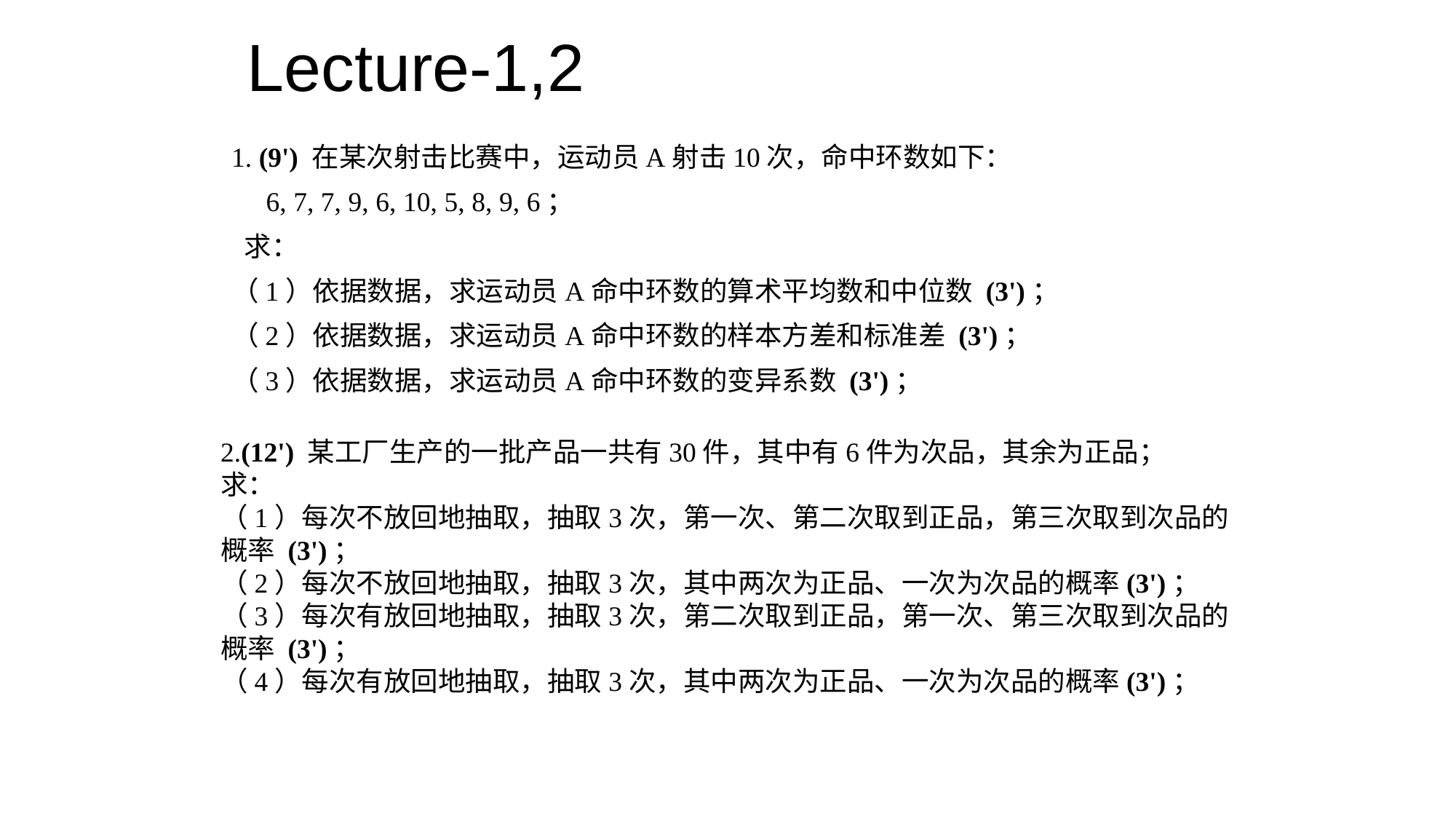

# Lecture-1,2
1. (9') 在某次射击比赛中，运动员A射击10次，命中环数如下：
     6, 7, 7, 9, 6, 10, 5, 8, 9, 6；
 求：
（1）依据数据，求运动员A命中环数的算术平均数和中位数 (3')；
（2）依据数据，求运动员A命中环数的样本方差和标准差 (3')；
（3）依据数据，求运动员A命中环数的变异系数 (3')；

2.(12') 某工厂生产的一批产品一共有30件，其中有6件为次品，其余为正品；
求：
（1）每次不放回地抽取，抽取3次，第一次、第二次取到正品，第三次取到次品的概率 (3')；
（2）每次不放回地抽取，抽取3次，其中两次为正品、一次为次品的概率(3')；
（3）每次有放回地抽取，抽取3次，第二次取到正品，第一次、第三次取到次品的概率 (3')；
（4）每次有放回地抽取，抽取3次，其中两次为正品、一次为次品的概率(3')；